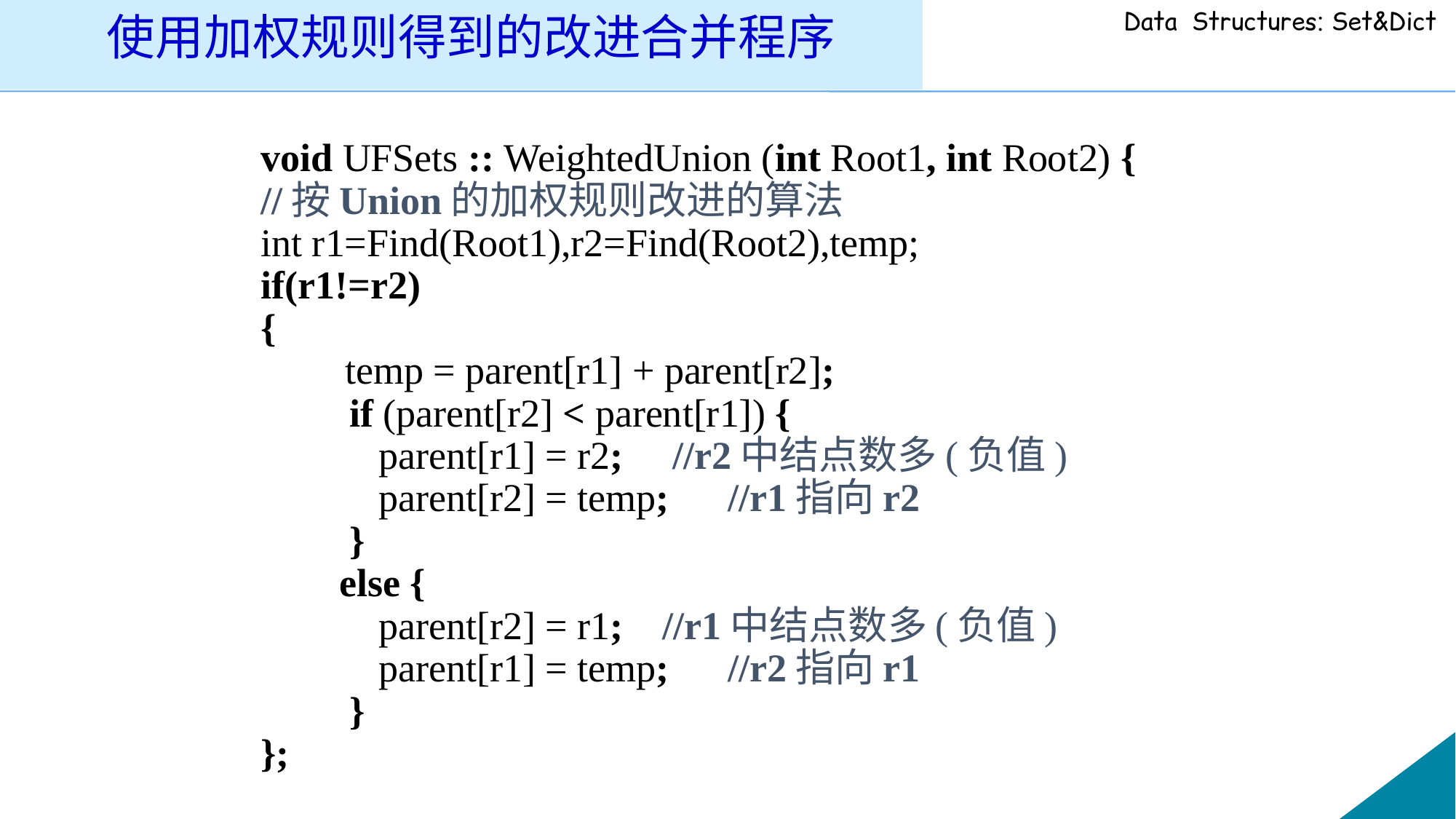

# 使用加权规则得到的改进合并程序
void UFSets :: WeightedUnion (int Root1, int Root2) {
//按Union的加权规则改进的算法
int r1=Find(Root1),r2=Find(Root2),temp;
if(r1!=r2)
{
	      temp = parent[r1] + parent[r2];
         if (parent[r2] < parent[r1]) {
            parent[r1] = r2;     //r2中结点数多(负值)
            parent[r2] = temp;      //r1指向r2
         }
        else {
            parent[r2] = r1;    //r1中结点数多(负值)
            parent[r1] = temp;      //r2指向r1
         }
};